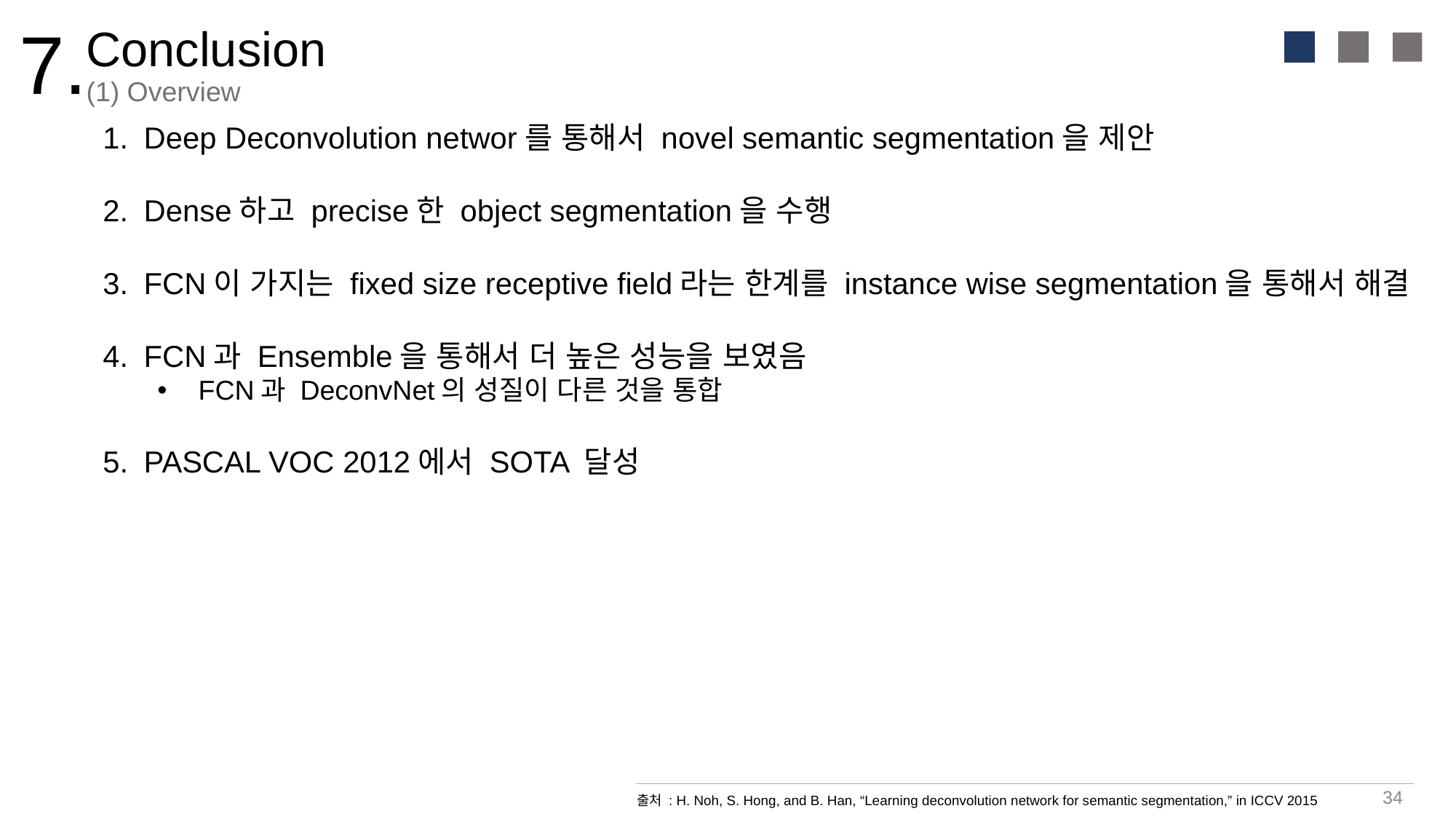

7.
Conclusion

(1) Overview
Deep Deconvolution networ를 통해서 novel semantic segmentation을 제안

Dense하고 precise한 object segmentation을 수행

FCN이 가지는 fixed size receptive field라는 한계를 instance wise segmentation을 통해서 해결

FCN과 Ensemble을 통해서 더 높은 성능을 보였음
FCN과 DeconvNet의 성질이 다른 것을 통합

PASCAL VOC 2012에서 SOTA 달성

34
출처 : H. Noh, S. Hong, and B. Han, “Learning deconvolution network for semantic segmentation,” in ICCV 2015